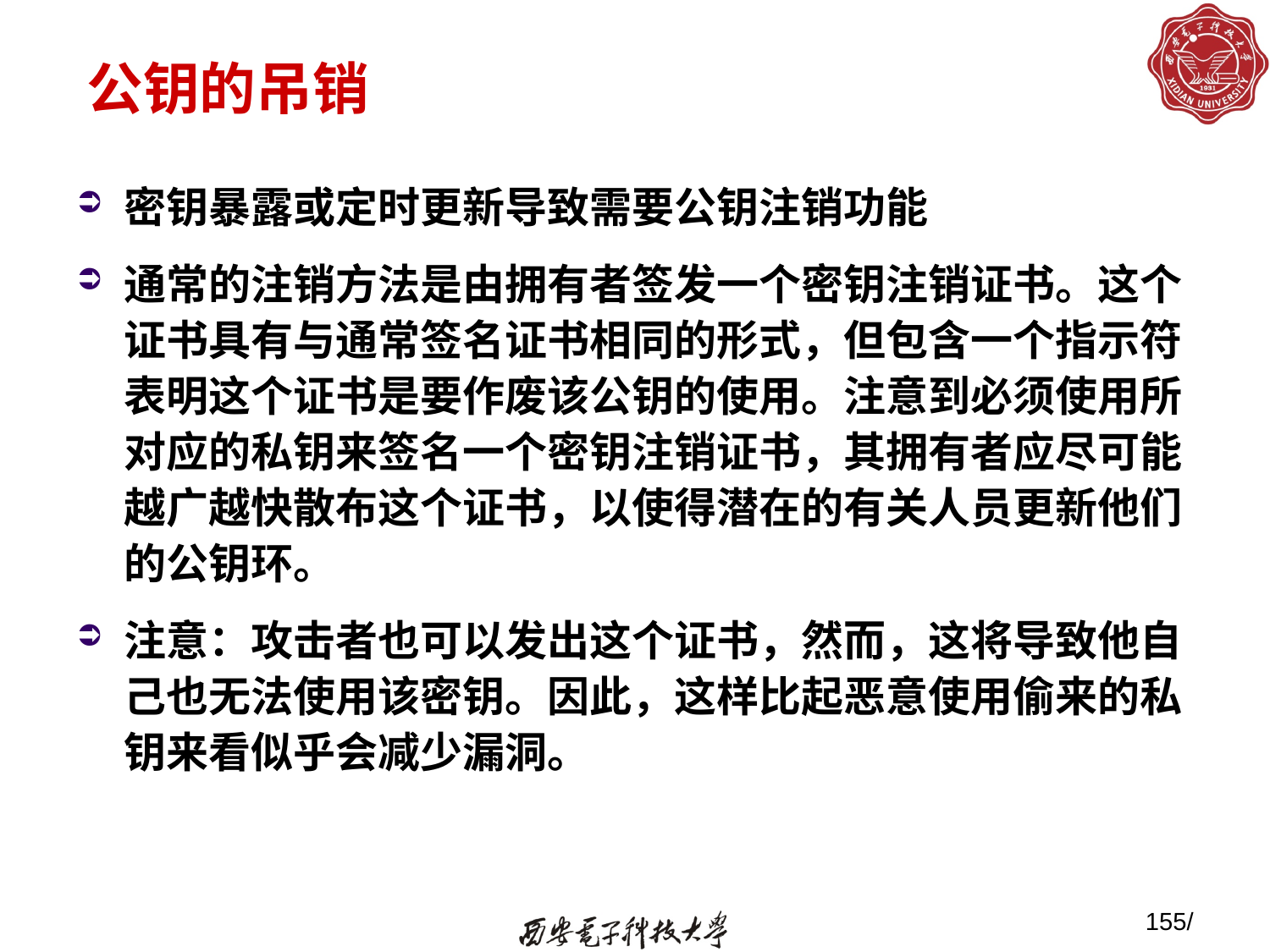

# 公钥的吊销
密钥暴露或定时更新导致需要公钥注销功能
通常的注销方法是由拥有者签发一个密钥注销证书。这个证书具有与通常签名证书相同的形式，但包含一个指示符表明这个证书是要作废该公钥的使用。注意到必须使用所对应的私钥来签名一个密钥注销证书，其拥有者应尽可能越广越快散布这个证书，以使得潜在的有关人员更新他们的公钥环。
注意：攻击者也可以发出这个证书，然而，这将导致他自己也无法使用该密钥。因此，这样比起恶意使用偷来的私钥来看似乎会减少漏洞。

155/